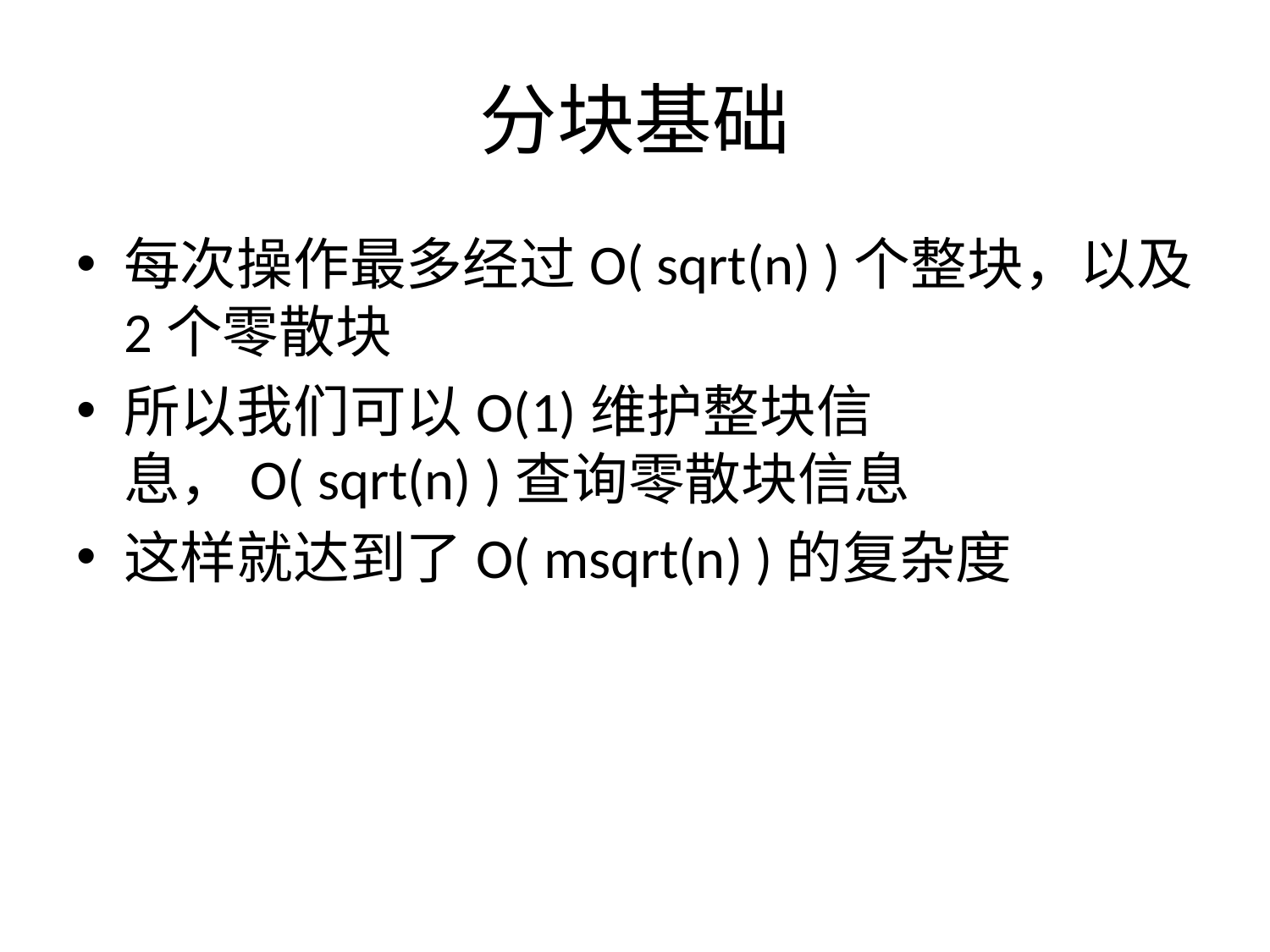

# 分块基础
每次操作最多经过O( sqrt(n) )个整块，以及2个零散块
所以我们可以O(1)维护整块信息，O( sqrt(n) )查询零散块信息
这样就达到了O( msqrt(n) )的复杂度